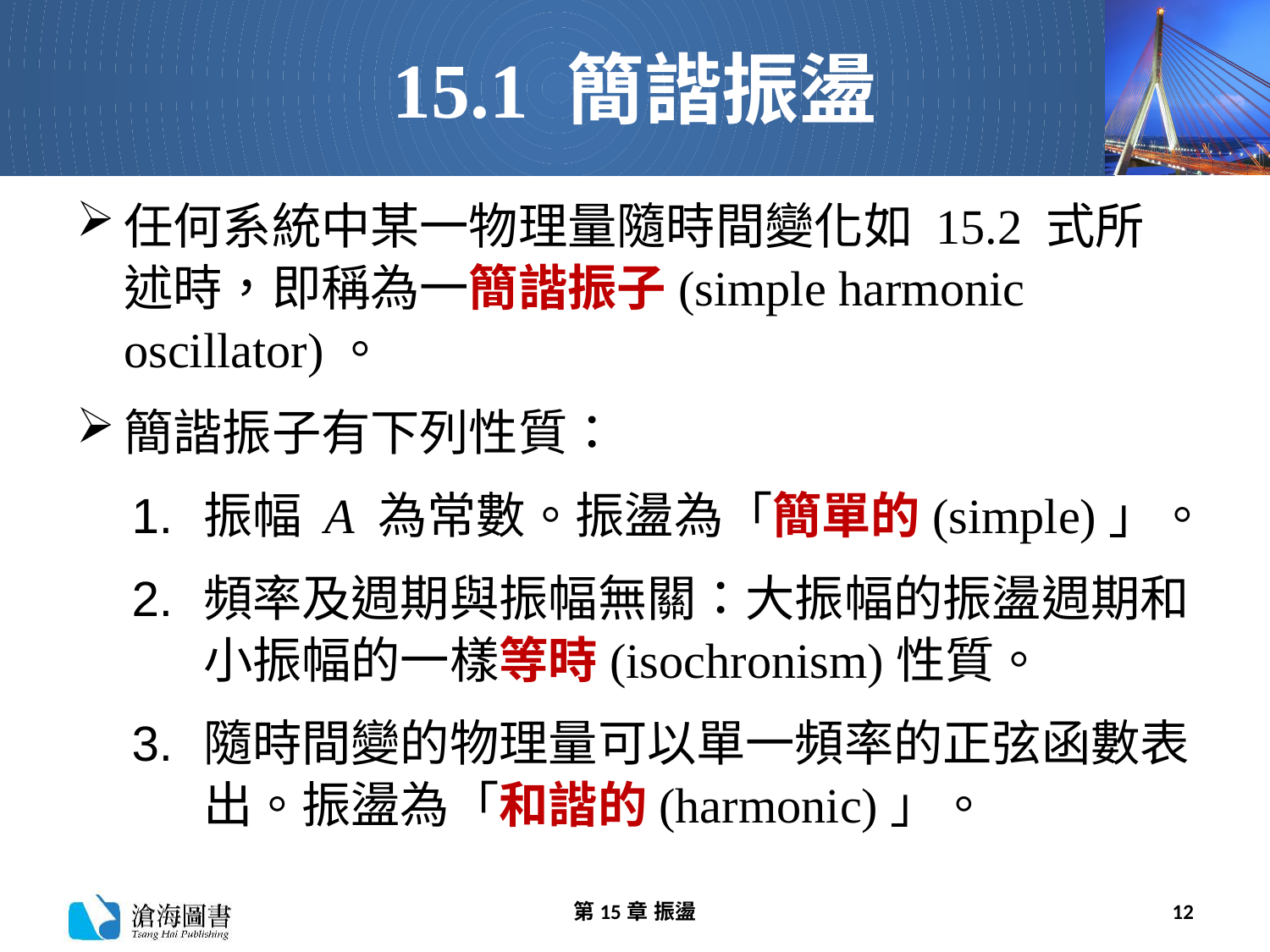

# 15.1 簡諧振盪
任何系統中某一物理量隨時間變化如 15.2 式所述時，即稱為一簡諧振子(simple harmonic oscillator)。
簡諧振子有下列性質：
振幅 A 為常數。振盪為「簡單的(simple)」。
頻率及週期與振幅無關：大振幅的振盪週期和小振幅的一樣等時(isochronism)性質。
隨時間變的物理量可以單一頻率的正弦函數表出。振盪為「和諧的(harmonic)」。
第15章 振盪
12